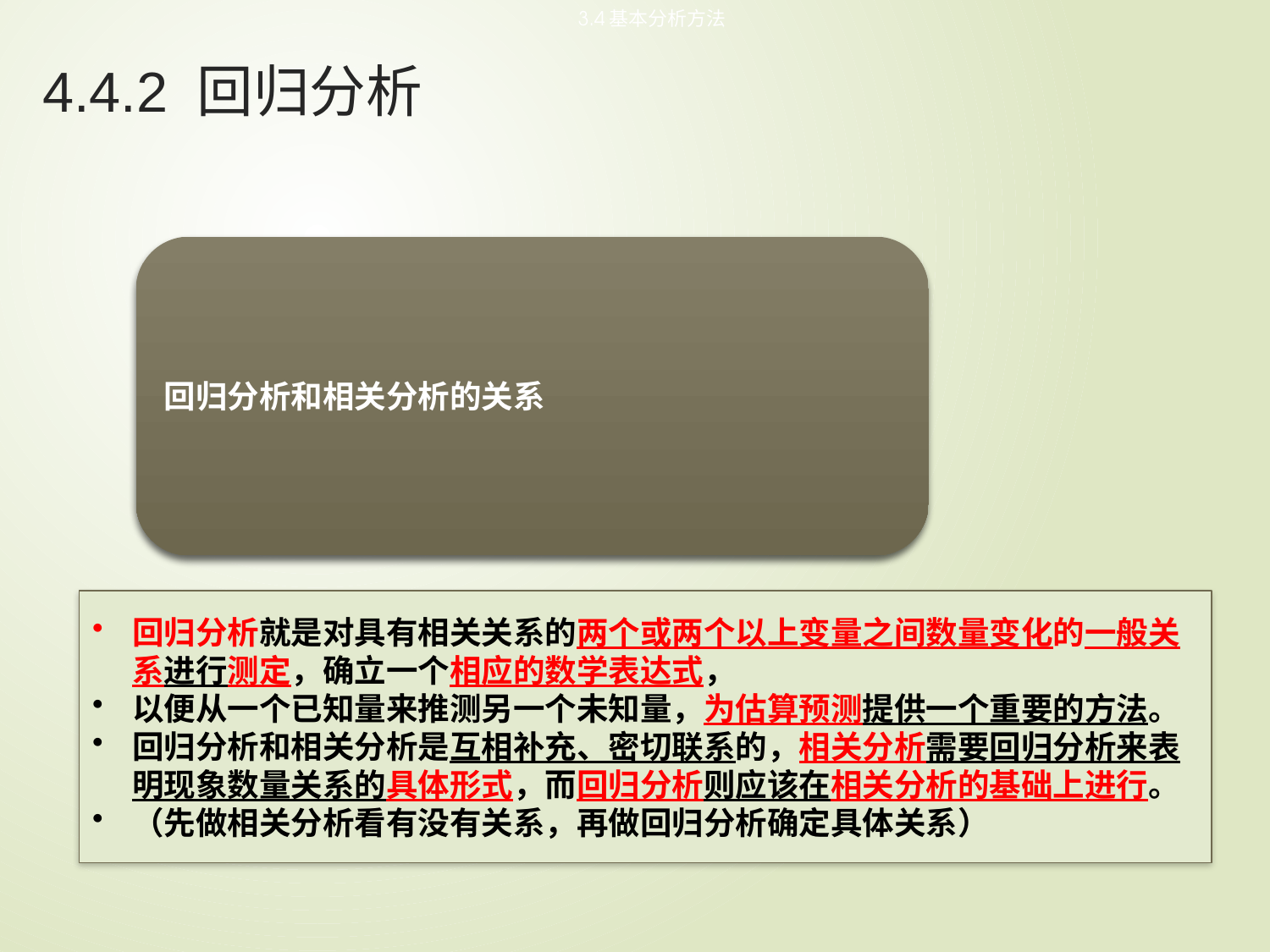

3.4基本分析方法
# 4.4.2 回归分析
回归分析和相关分析的关系
回归分析就是对具有相关关系的两个或两个以上变量之间数量变化的一般关系进行测定，确立一个相应的数学表达式，
回归分析和相关分析是互相补充、密切联系的，相关分析需要回归分析来表明现象数量关系的具体形式，而回归分析则应该在相关分析的基础上进行。
以便从一个已知量来推测另一个未知量，为估算预测提供一个重要的方法。
（先做相关分析看有没有关系，再做回归分析确定具体关系）